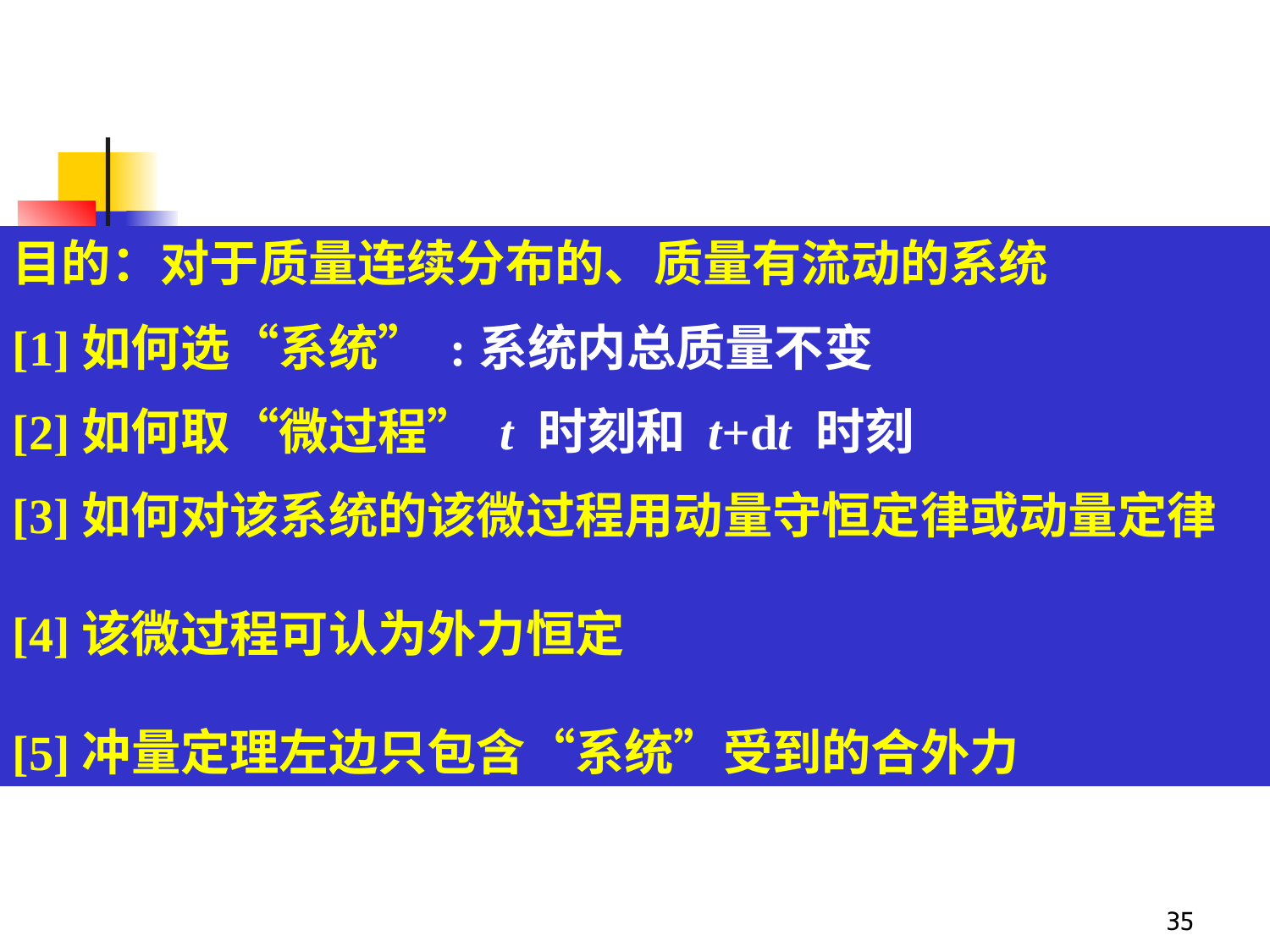

目的：对于质量连续分布的、质量有流动的系统
[1]如何选“系统” :系统内总质量不变
[2]如何取“微过程” t 时刻和 t+dt 时刻
[3]如何对该系统的该微过程用动量守恒定律或动量定律

[4]该微过程可认为外力恒定

[5]冲量定理左边只包含“系统”受到的合外力
35